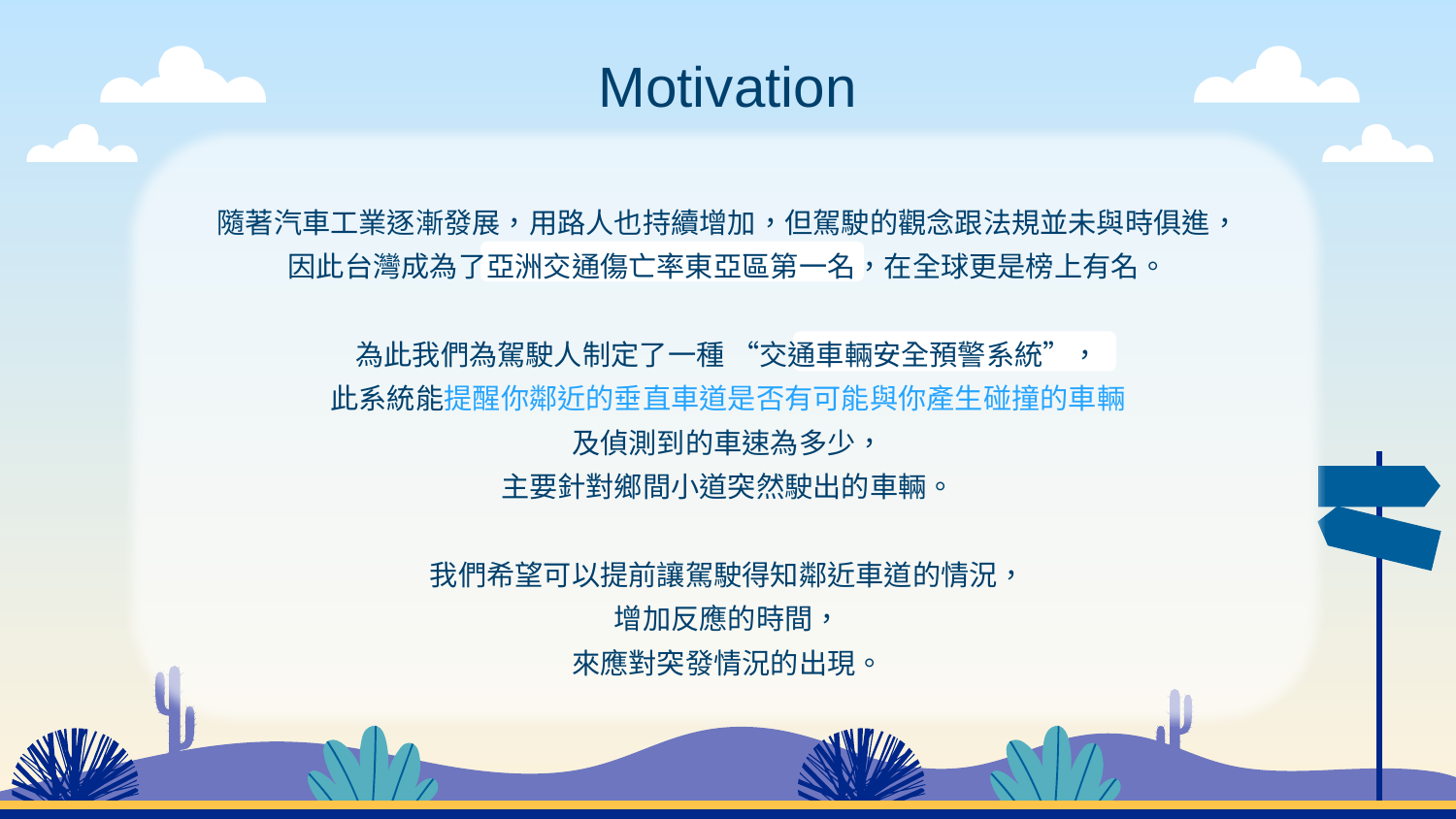

Motivation

隨著汽車工業逐漸發展，用路人也持續增加，但駕駛的觀念跟法規並未與時俱進，因此台灣成為了亞洲交通傷亡率東亞區第一名，在全球更是榜上有名。

為此我們為駕駛人制定了一種 “交通車輛安全預警系統”，
此系統能提醒你鄰近的垂直車道是否有可能與你產生碰撞的車輛
及偵測到的車速為多少，
主要針對鄉間小道突然駛出的車輛。

我們希望可以提前讓駕駛得知鄰近車道的情況，
增加反應的時間，
來應對突發情況的出現。